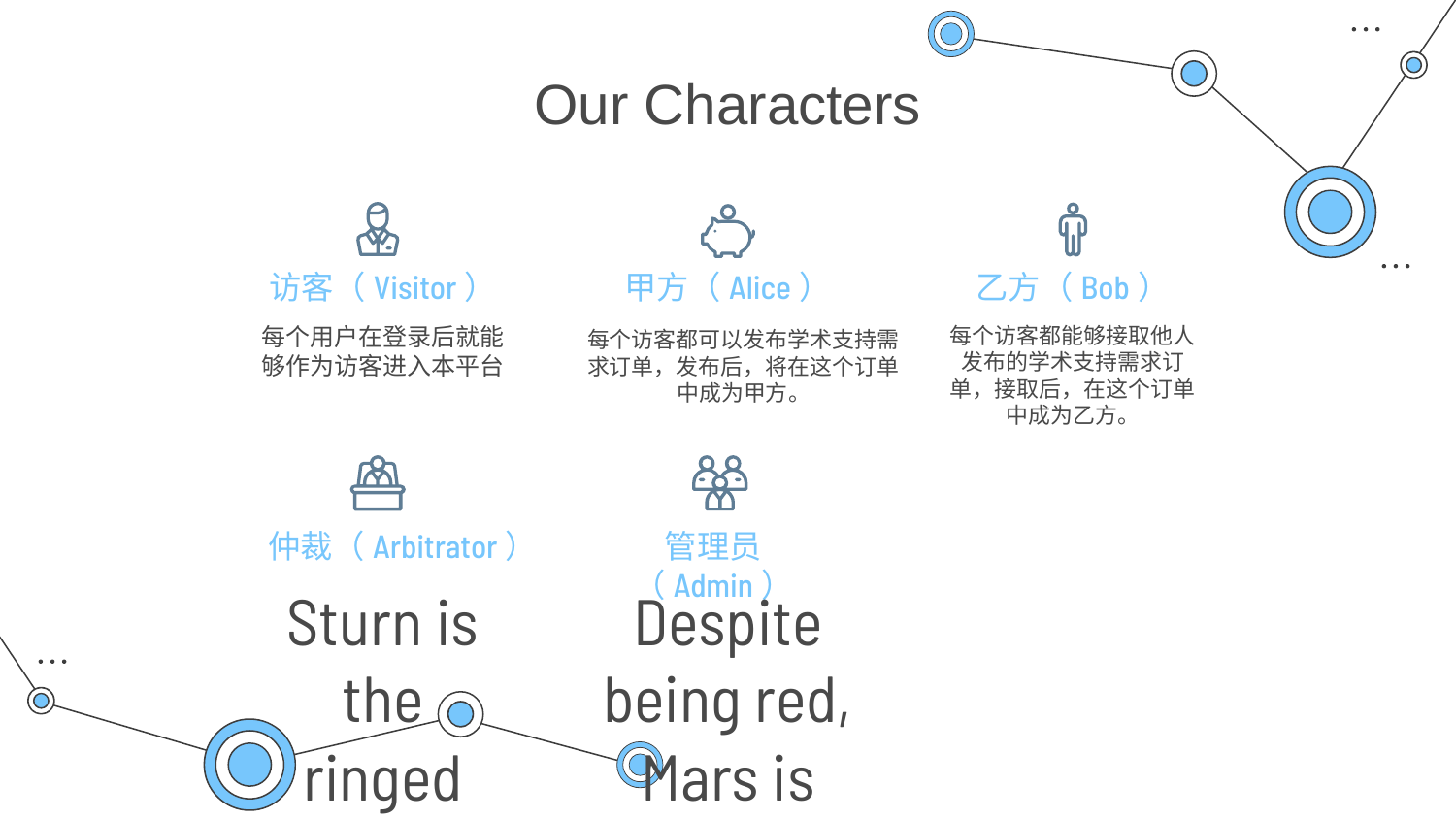

# Our Characters

访客（Visitor）
甲方（Alice）
乙方（Bob）
每个用户在登录后就能够作为访客进入本平台
每个访客都能够接取他人发布的学术支持需求订单，接取后，在这个订单中成为乙方。
每个访客都可以发布学术支持需求订单，发布后，将在这个订单中成为甲方。

仲裁（Arbitrator）
管理员（Admin）
Sturn is the ringed one and a gas giant
Despite being red, Mars is actually a cold place